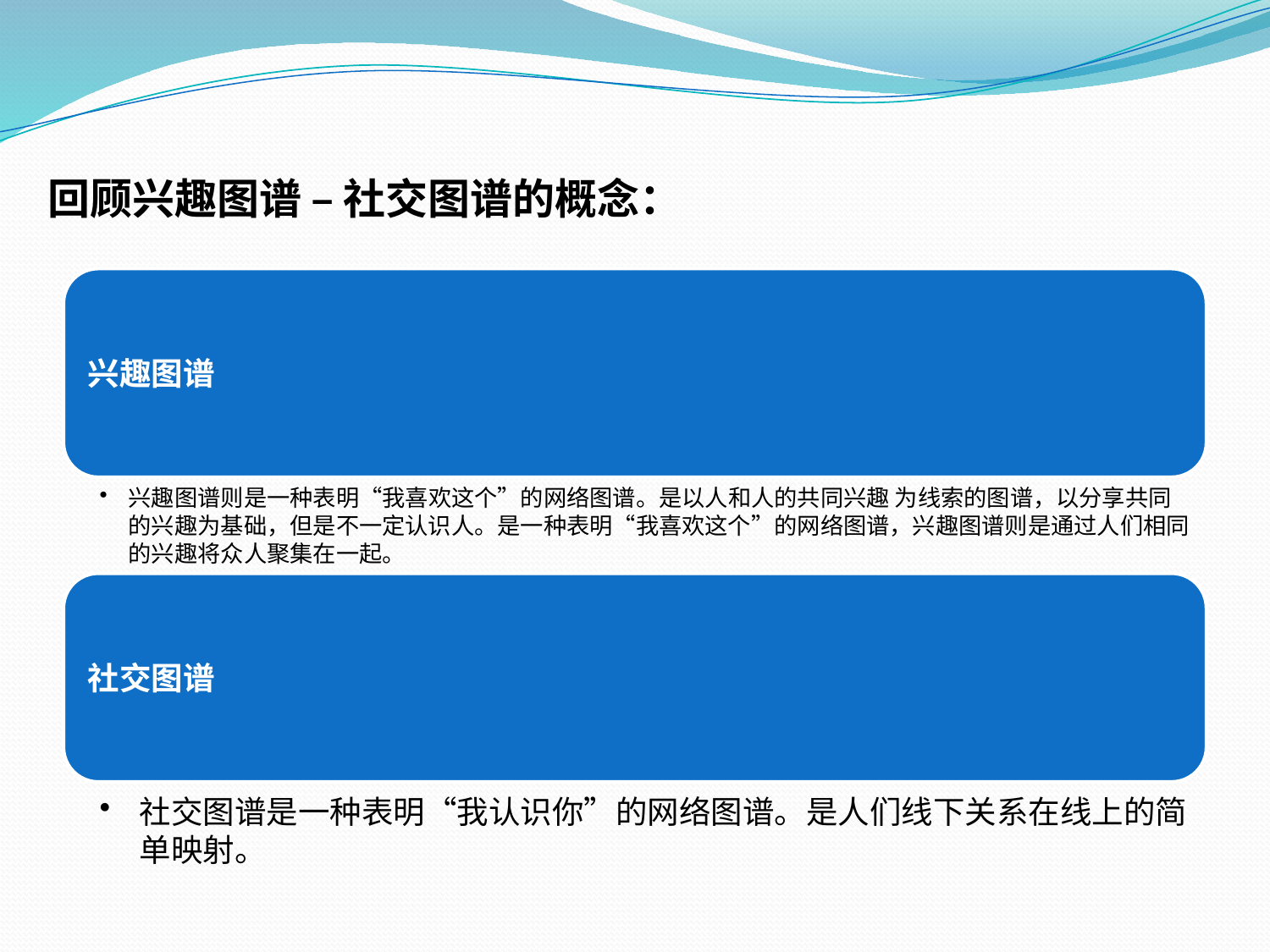

回顾兴趣图谱 – 社交图谱的概念：
兴趣图谱
兴趣图谱则是一种表明“我喜欢这个”的网络图谱。是以人和人的共同兴趣 为线索的图谱，以分享共同的兴趣为基础，但是不一定认识人。是一种表明“我喜欢这个”的网络图谱，兴趣图谱则是通过人们相同的兴趣将众人聚集在一起。
社交图谱
社交图谱是一种表明“我认识你”的网络图谱。是人们线下关系在线上的简单映射。